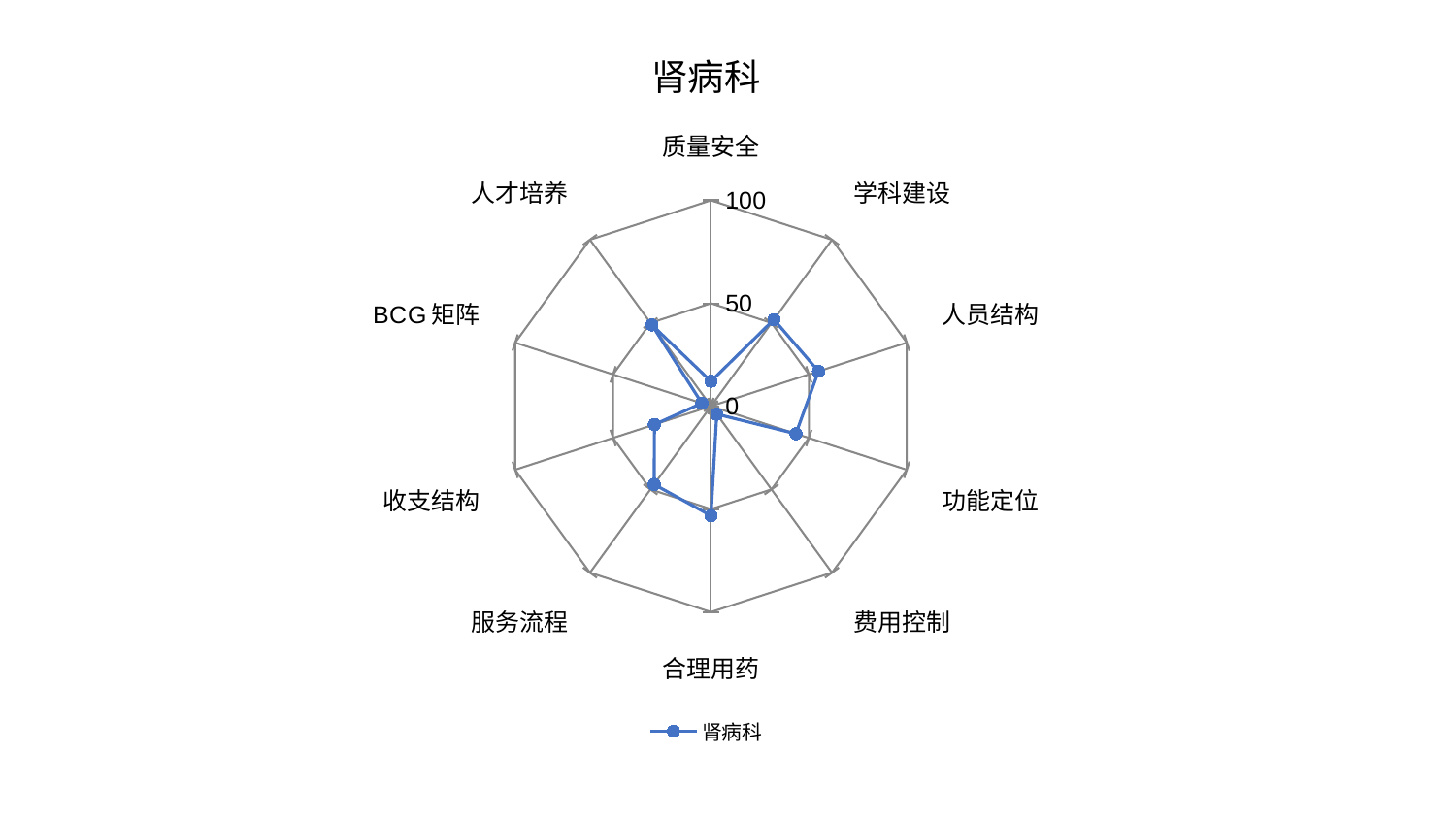

### Chart: 肾病科

| Category | 肾病科 |
|---|---|
| 质量安全 | 12.101100565752374 |
| 学科建设 | 52.03785190765147 |
| 人员结构 | 54.93410875276046 |
| 功能定位 | 43.37128400621806 |
| 费用控制 | 4.8137006731216045 |
| 合理用药 | 53.224827882535074 |
| 服务流程 | 46.97268445430933 |
| 收支结构 | 28.877660966543953 |
| BCG矩阵 | 4.658759821454787 |
| 人才培养 | 48.80085470486211 |
127